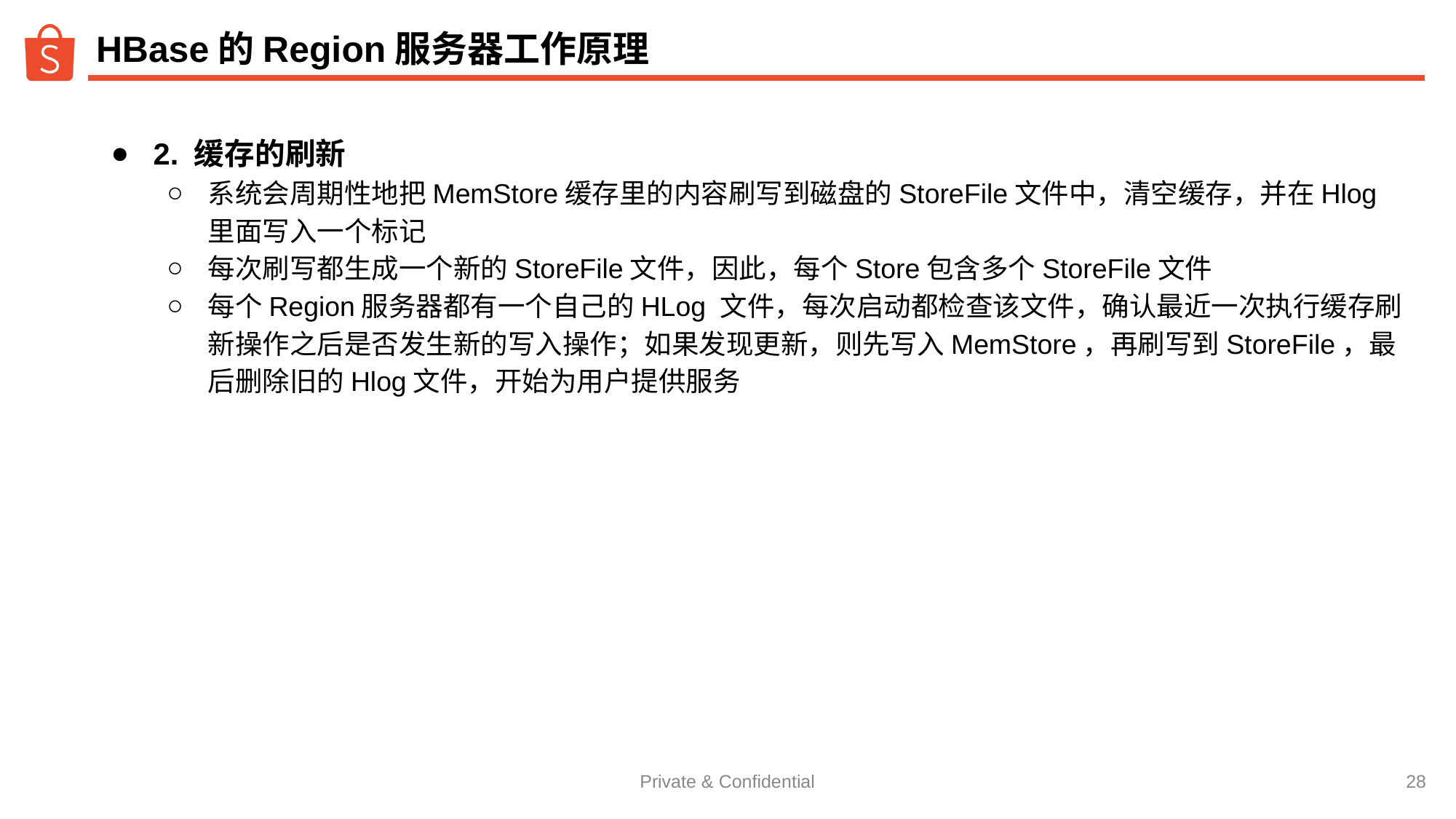

# HBase的Region服务器工作原理
2. 缓存的刷新
系统会周期性地把MemStore缓存里的内容刷写到磁盘的StoreFile文件中，清空缓存，并在Hlog里面写入一个标记
每次刷写都生成一个新的StoreFile文件，因此，每个Store包含多个StoreFile文件
每个Region服务器都有一个自己的HLog 文件，每次启动都检查该文件，确认最近一次执行缓存刷新操作之后是否发生新的写入操作；如果发现更新，则先写入MemStore，再刷写到StoreFile，最后删除旧的Hlog文件，开始为用户提供服务
28
Private & Confidential